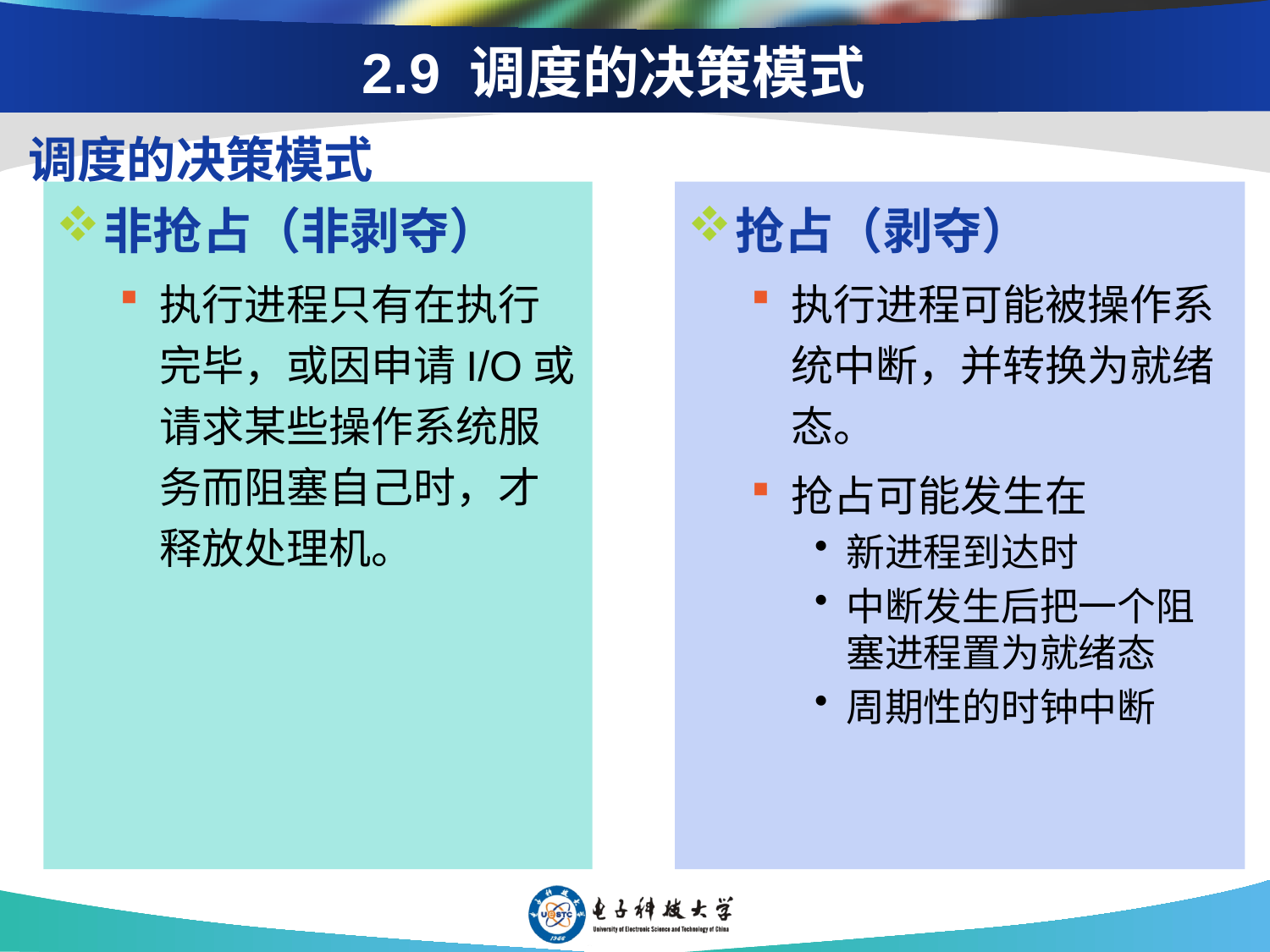

# 2.9 调度的决策模式
调度的决策模式
非抢占（非剥夺）
执行进程只有在执行完毕，或因申请I/O或请求某些操作系统服务而阻塞自己时，才释放处理机。
抢占（剥夺）
执行进程可能被操作系统中断，并转换为就绪态。
抢占可能发生在
新进程到达时
中断发生后把一个阻塞进程置为就绪态
周期性的时钟中断